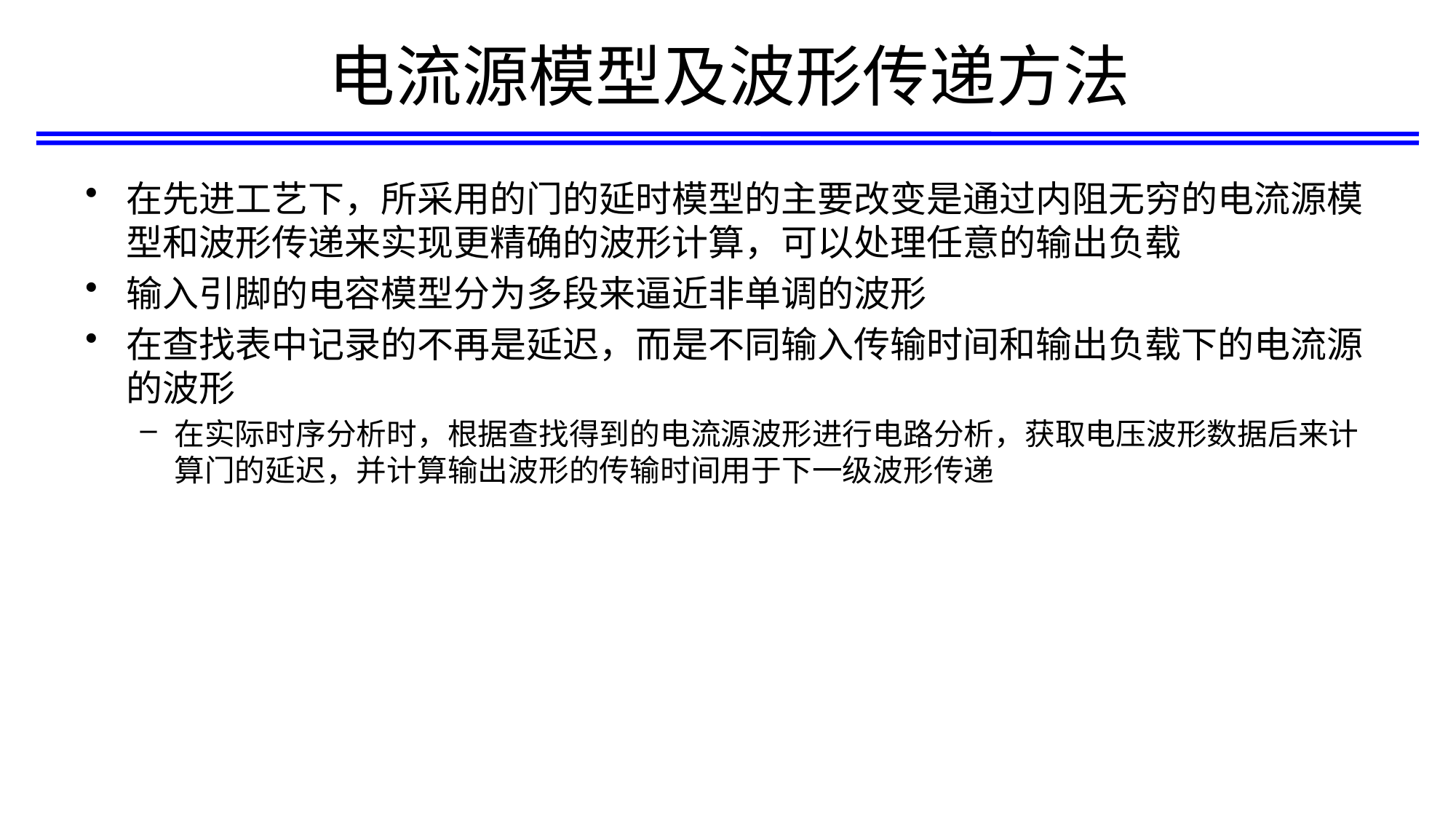

# 电流源模型及波形传递方法
在先进工艺下，所采用的门的延时模型的主要改变是通过内阻无穷的电流源模型和波形传递来实现更精确的波形计算，可以处理任意的输出负载
输入引脚的电容模型分为多段来逼近非单调的波形
在查找表中记录的不再是延迟，而是不同输入传输时间和输出负载下的电流源的波形
在实际时序分析时，根据查找得到的电流源波形进行电路分析，获取电压波形数据后来计算门的延迟，并计算输出波形的传输时间用于下一级波形传递